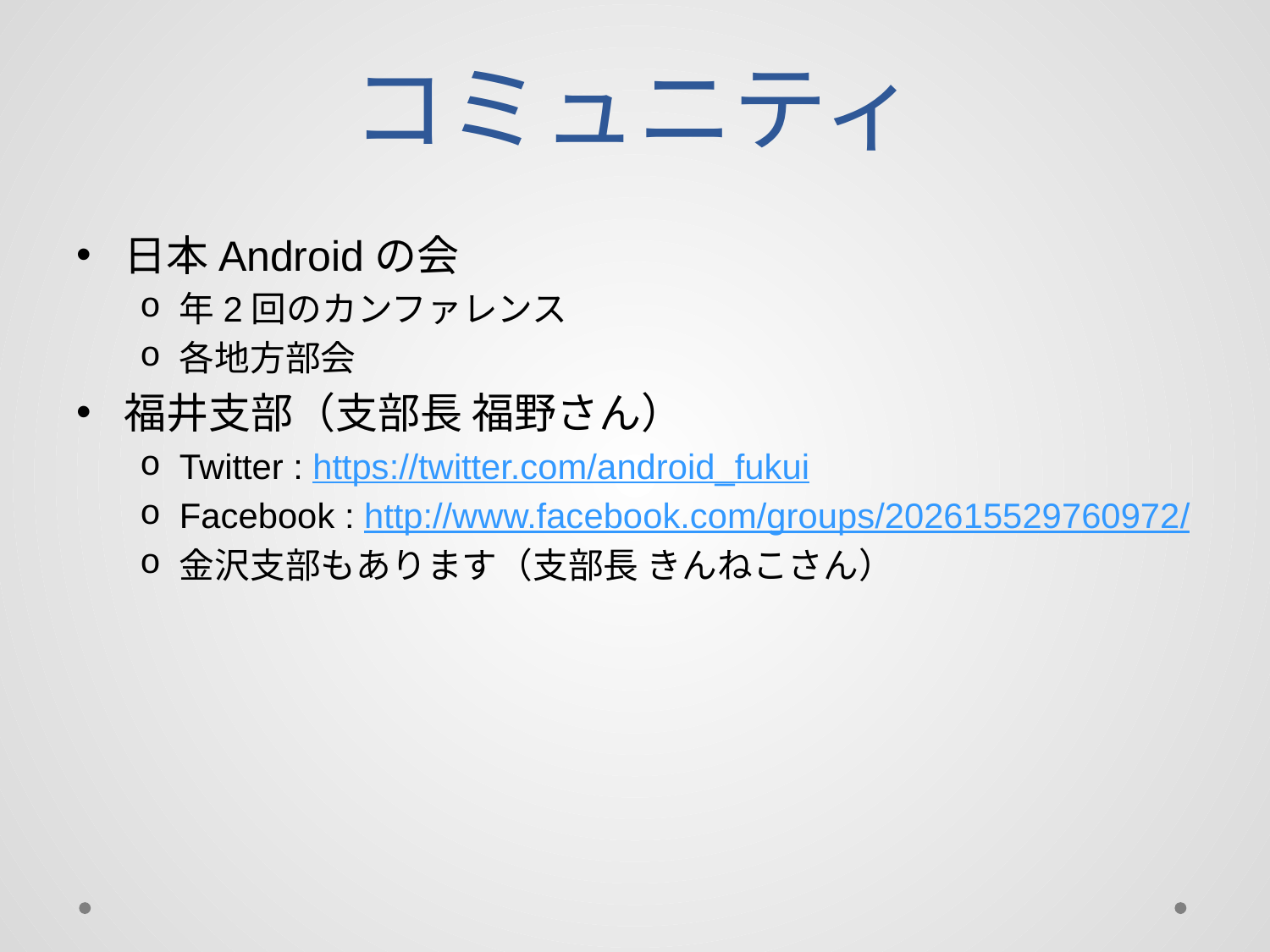

# コミュニティ
日本Androidの会
年2回のカンファレンス
各地方部会
福井支部（支部長 福野さん）
Twitter : https://twitter.com/android_fukui
Facebook : http://www.facebook.com/groups/202615529760972/
金沢支部もあります（支部長 きんねこさん）